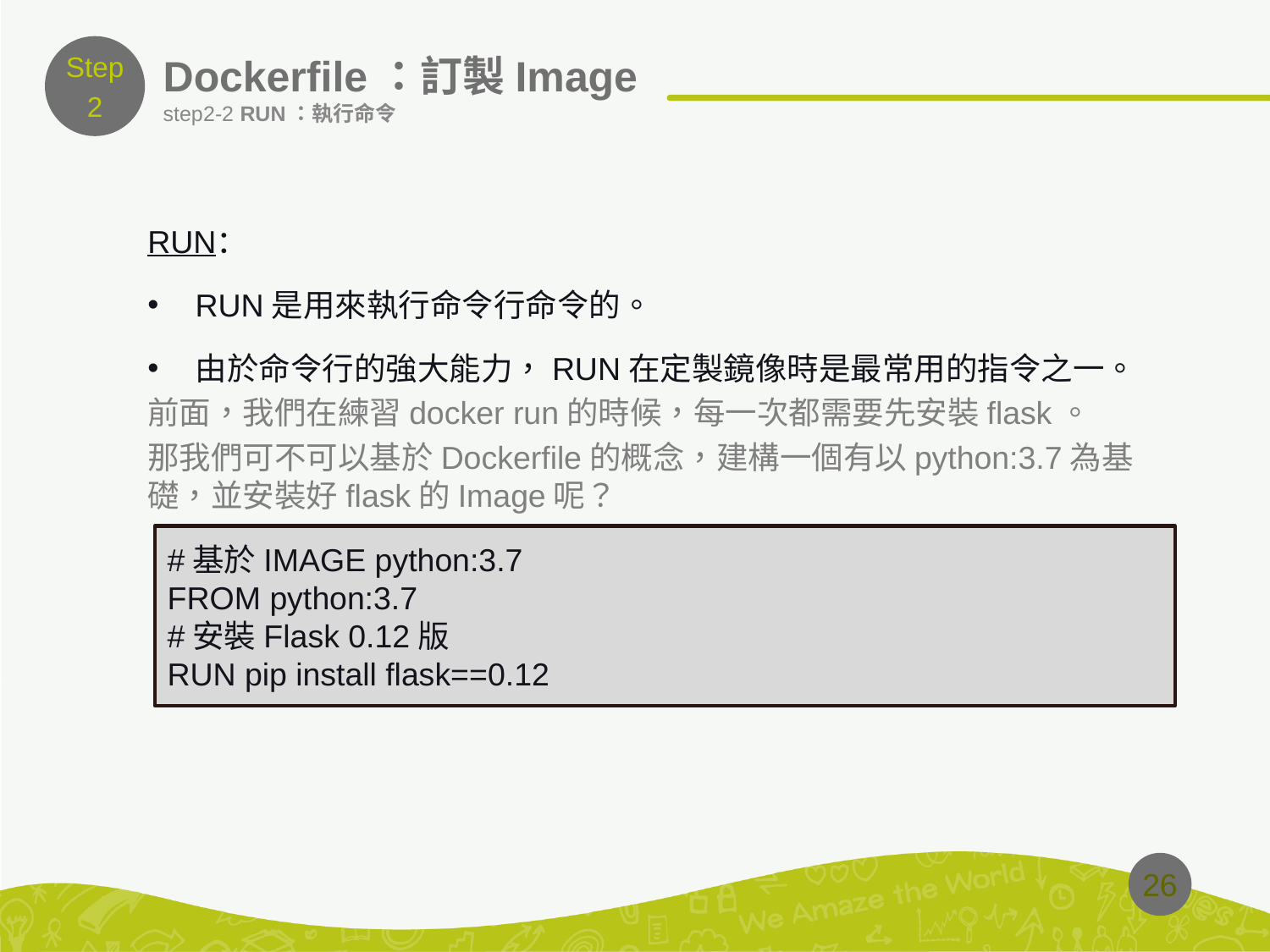

Step
2
# Dockerfile：訂製Image
step2-2 RUN：執行命令
RUN：
RUN是用來執行命令行命令的。
由於命令行的強大能力，RUN在定製鏡像時是最常用的指令之一。
前面，我們在練習docker run的時候，每一次都需要先安裝flask。
那我們可不可以基於Dockerfile的概念，建構一個有以python:3.7為基礎，並安裝好flask的Image呢？

#基於IMAGE python:3.7
FROM python:3.7
#安裝Flask 0.12版
RUN pip install flask==0.12
26